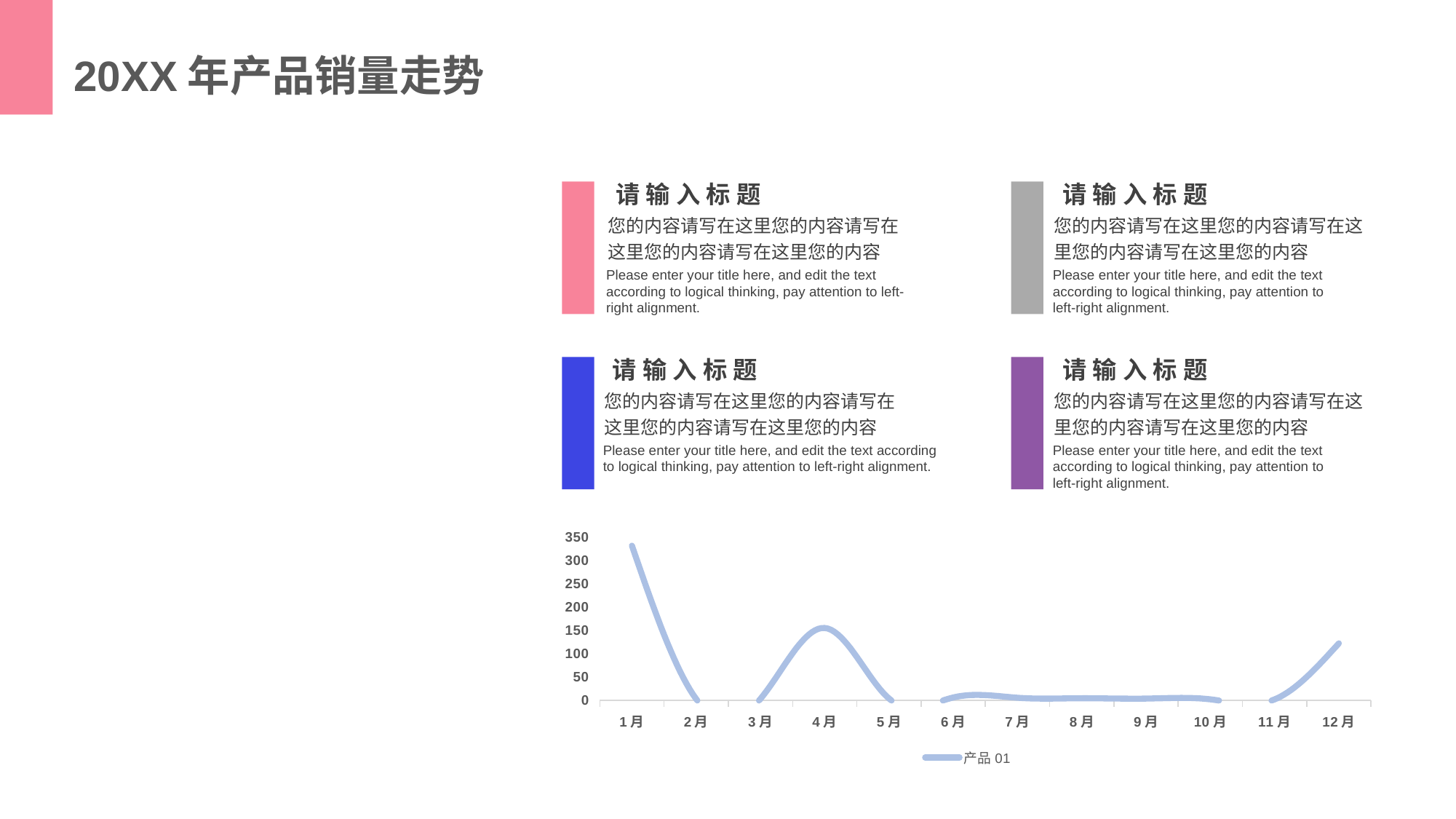

20XX年产品销量走势
请输入标题
您的内容请写在这里您的内容请写在这里您的内容请写在这里您的内容
Please enter your title here, and edit the text according to logical thinking, pay attention to left-right alignment.

请输入标题
您的内容请写在这里您的内容请写在这里您的内容请写在这里您的内容
Please enter your title here, and edit the text according to logical thinking, pay attention to left-right alignment.

请输入标题
您的内容请写在这里您的内容请写在这里您的内容请写在这里您的内容
Please enter your title here, and edit the text according to logical thinking, pay attention to left-right alignment.

请输入标题
您的内容请写在这里您的内容请写在这里您的内容请写在这里您的内容
Please enter your title here, and edit the text according to logical thinking, pay attention to left-right alignment.

### Chart

| Category | 产品01 |
|---|---|
| 1月 | 333.0 |
| 2月 | 3.1 |
| 3月 | 3.6 |
| 4月 | 156.0 |
| 5月 | 4.2 |
| 6月 | 6.5 |
| 7月 | 5.9 |
| 8月 | 4.8 |
| 9月 | 4.1 |
| 10月 | 2.5 |
| 11月 | 2.4 |
| 12月 | 123.0 |